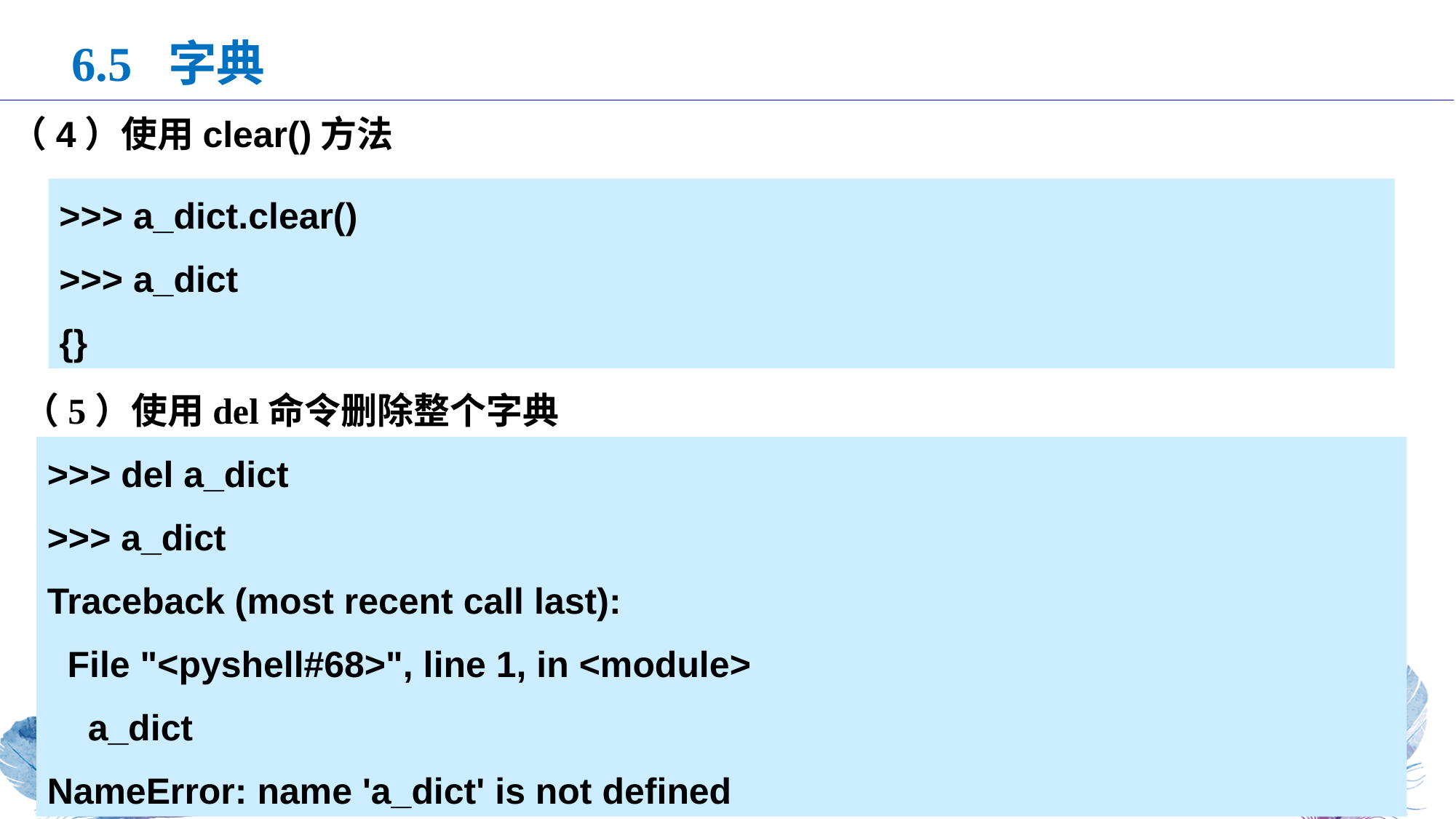

6.5  字典
（4）使用clear()方法
>>> a_dict.clear()
>>> a_dict
{}
（5）使用del命令删除整个字典
>>> del a_dict
>>> a_dict
Traceback (most recent call last):
  File "<pyshell#68>", line 1, in <module>
    a_dict
NameError: name 'a_dict' is not defined